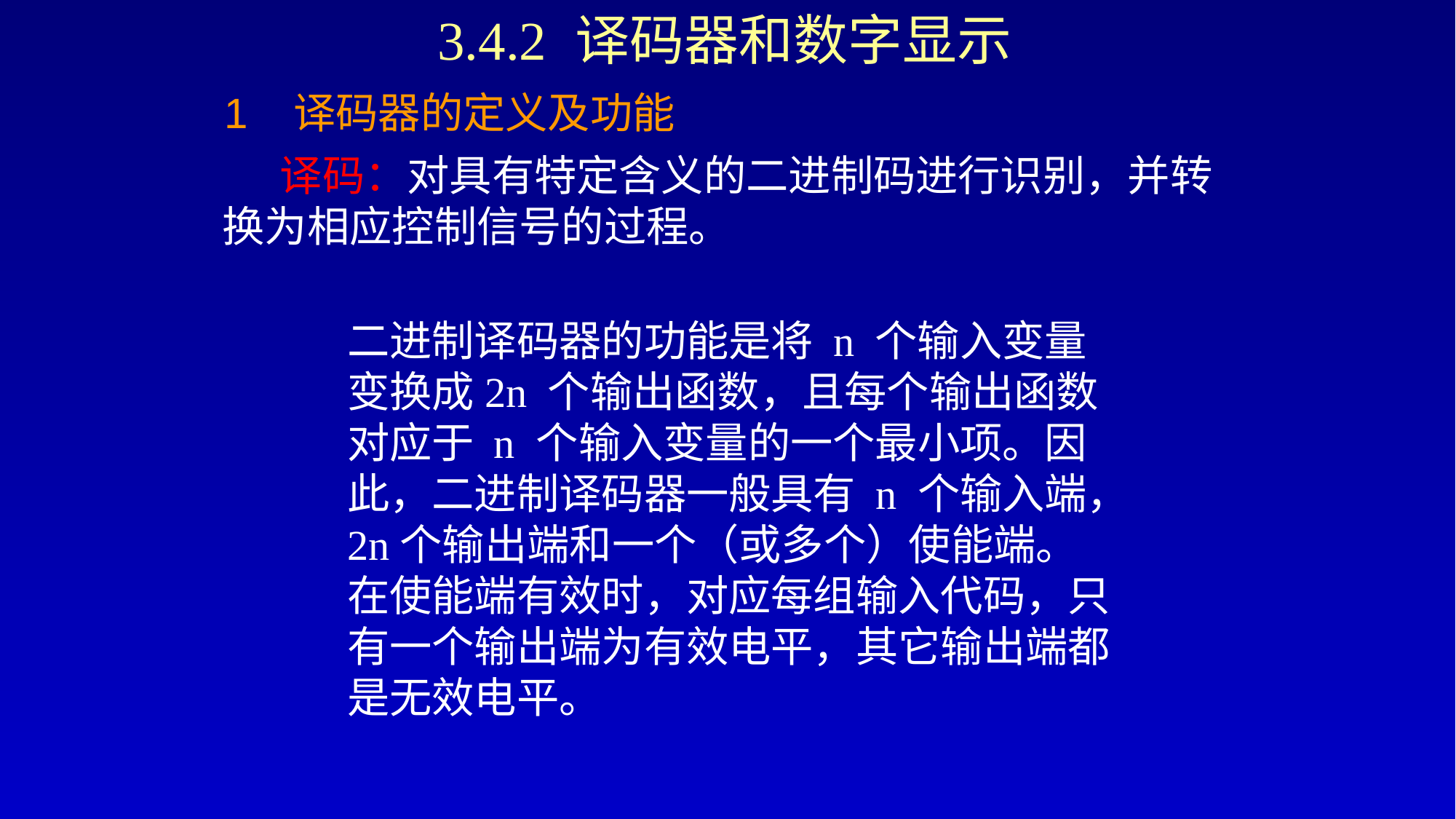

3.4.2 译码器和数字显示
1   译码器的定义及功能
     译码：对具有特定含义的二进制码进行识别，并转换为相应控制信号的过程。
二进制译码器的功能是将 n 个输入变量变换成2n 个输出函数，且每个输出函数对应于 n 个输入变量的一个最小项。因此，二进制译码器一般具有 n 个输入端，2n个输出端和一个（或多个）使能端。在使能端有效时，对应每组输入代码，只有一个输出端为有效电平，其它输出端都是无效电平。